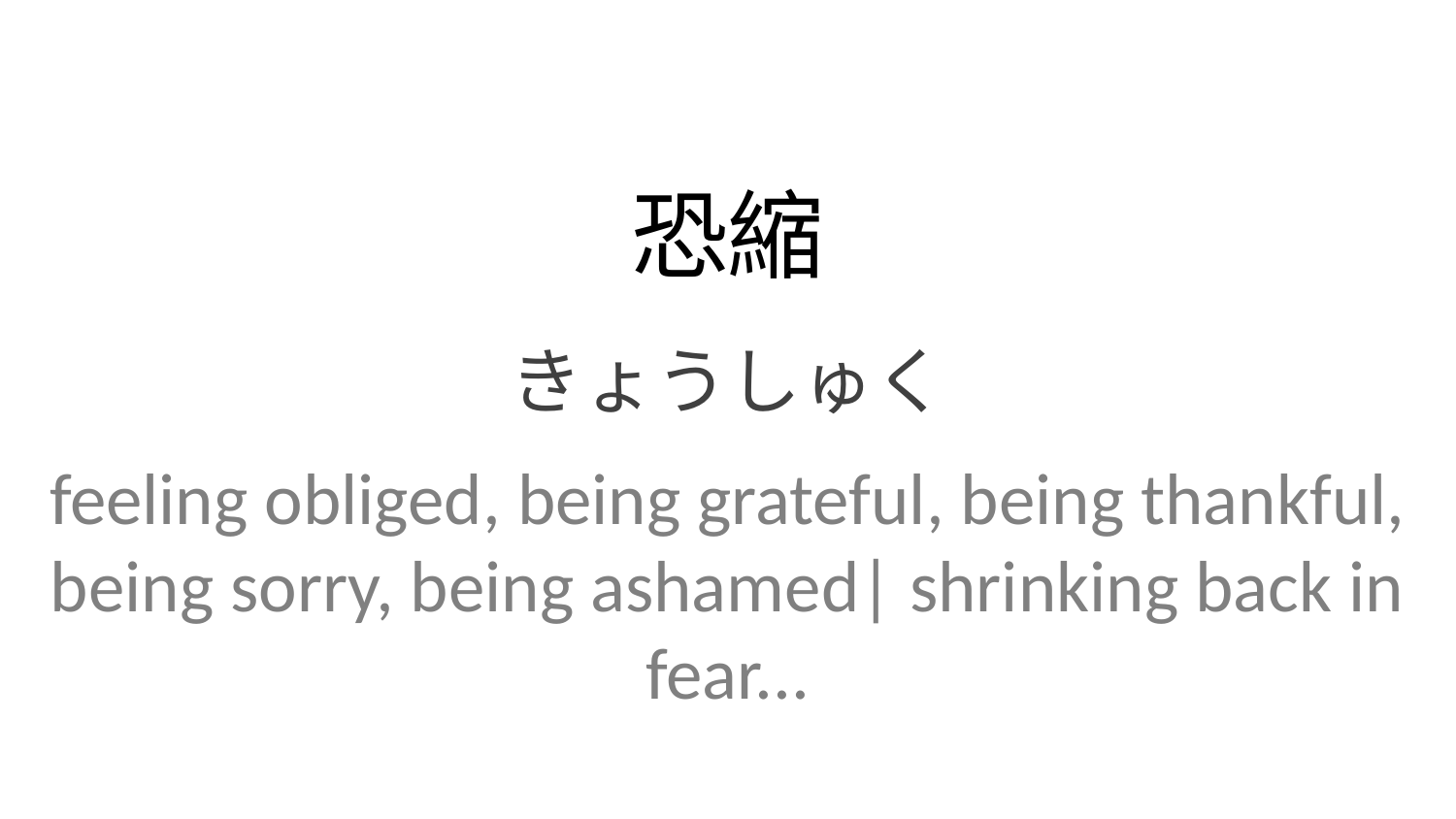

恐縮

きょうしゅく
feeling obliged, being grateful, being thankful, being sorry, being ashamed| shrinking back in fear...